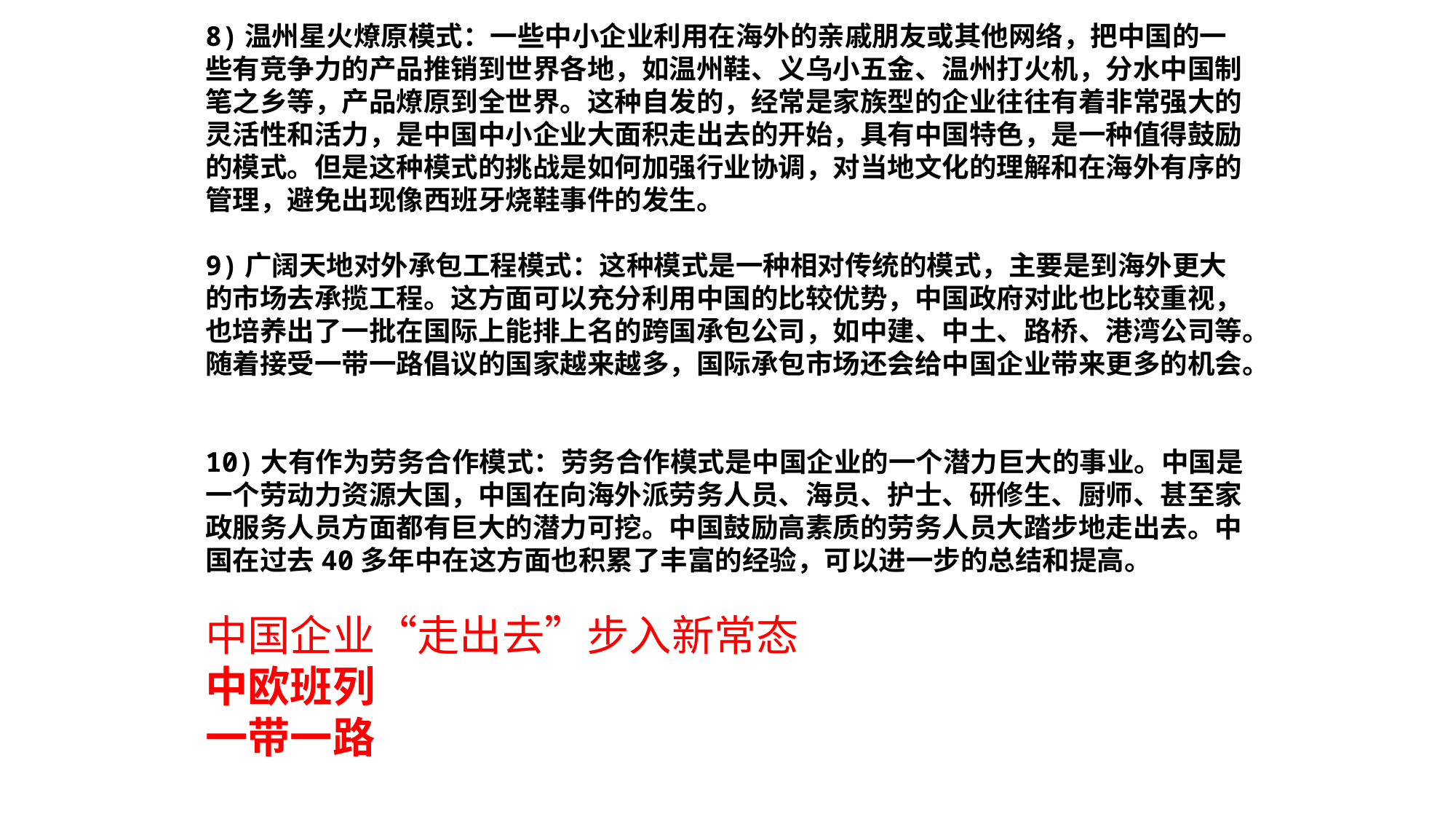

8)温州星火燎原模式：一些中小企业利用在海外的亲戚朋友或其他网络，把中国的一些有竞争力的产品推销到世界各地，如温州鞋、义乌小五金、温州打火机，分水中国制笔之乡等，产品燎原到全世界。这种自发的，经常是家族型的企业往往有着非常强大的灵活性和活力，是中国中小企业大面积走出去的开始，具有中国特色，是一种值得鼓励的模式。但是这种模式的挑战是如何加强行业协调，对当地文化的理解和在海外有序的管理，避免出现像西班牙烧鞋事件的发生。

9)广阔天地对外承包工程模式：这种模式是一种相对传统的模式，主要是到海外更大的市场去承揽工程。这方面可以充分利用中国的比较优势，中国政府对此也比较重视，也培养出了一批在国际上能排上名的跨国承包公司，如中建、中土、路桥、港湾公司等。随着接受一带一路倡议的国家越来越多，国际承包市场还会给中国企业带来更多的机会。

10)大有作为劳务合作模式：劳务合作模式是中国企业的一个潜力巨大的事业。中国是一个劳动力资源大国，中国在向海外派劳务人员、海员、护士、研修生、厨师、甚至家政服务人员方面都有巨大的潜力可挖。中国鼓励高素质的劳务人员大踏步地走出去。中国在过去40多年中在这方面也积累了丰富的经验，可以进一步的总结和提高。

中国企业“走出去”步入新常态
中欧班列
一带一路